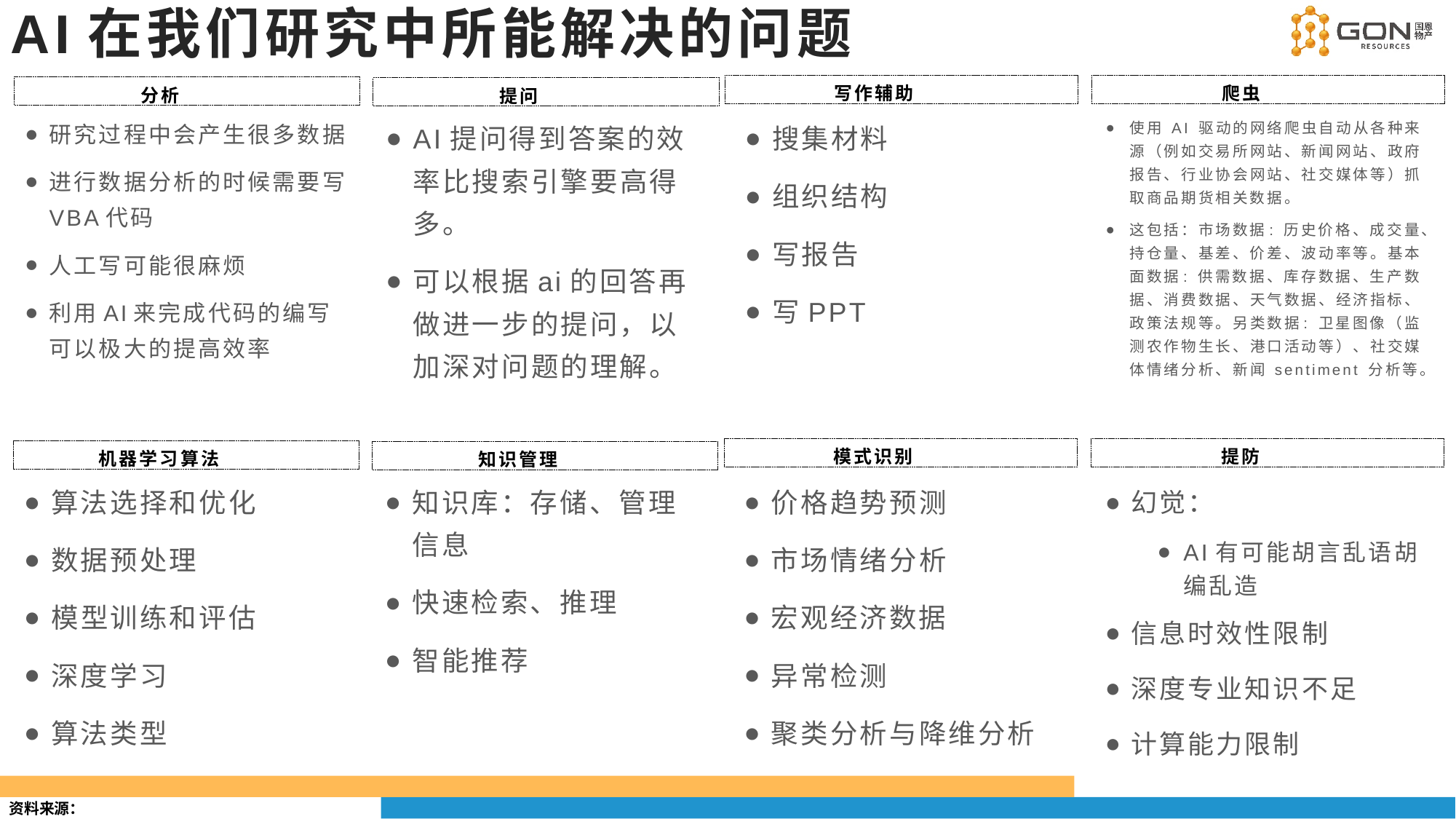

# AI在我们研究中所能解决的问题
写作辅助
爬虫
分析
提问
研究过程中会产生很多数据
进行数据分析的时候需要写VBA代码
人工写可能很麻烦
利用AI来完成代码的编写可以极大的提高效率
AI提问得到答案的效率比搜索引擎要高得多。
可以根据ai的回答再做进一步的提问，以加深对问题的理解。
搜集材料
组织结构
写报告
写PPT

使用 AI 驱动的网络爬虫自动从各种来源（例如交易所网站、新闻网站、政府报告、行业协会网站、社交媒体等）抓取商品期货相关数据。
这包括：市场数据: 历史价格、成交量、持仓量、基差、价差、波动率等。基本面数据: 供需数据、库存数据、生产数据、消费数据、天气数据、经济指标、政策法规等。另类数据: 卫星图像（监测农作物生长、港口活动等）、社交媒体情绪分析、新闻 sentiment 分析等。
模式识别
提防
机器学习算法
知识管理
算法选择和优化
数据预处理
模型训练和评估
深度学习
算法类型
知识库：存储、管理信息
快速检索、推理
智能推荐
价格趋势预测
市场情绪分析
宏观经济数据
异常检测
聚类分析与降维分析
幻觉：
AI有可能胡言乱语胡编乱造
信息时效性限制
深度专业知识不足
计算能力限制